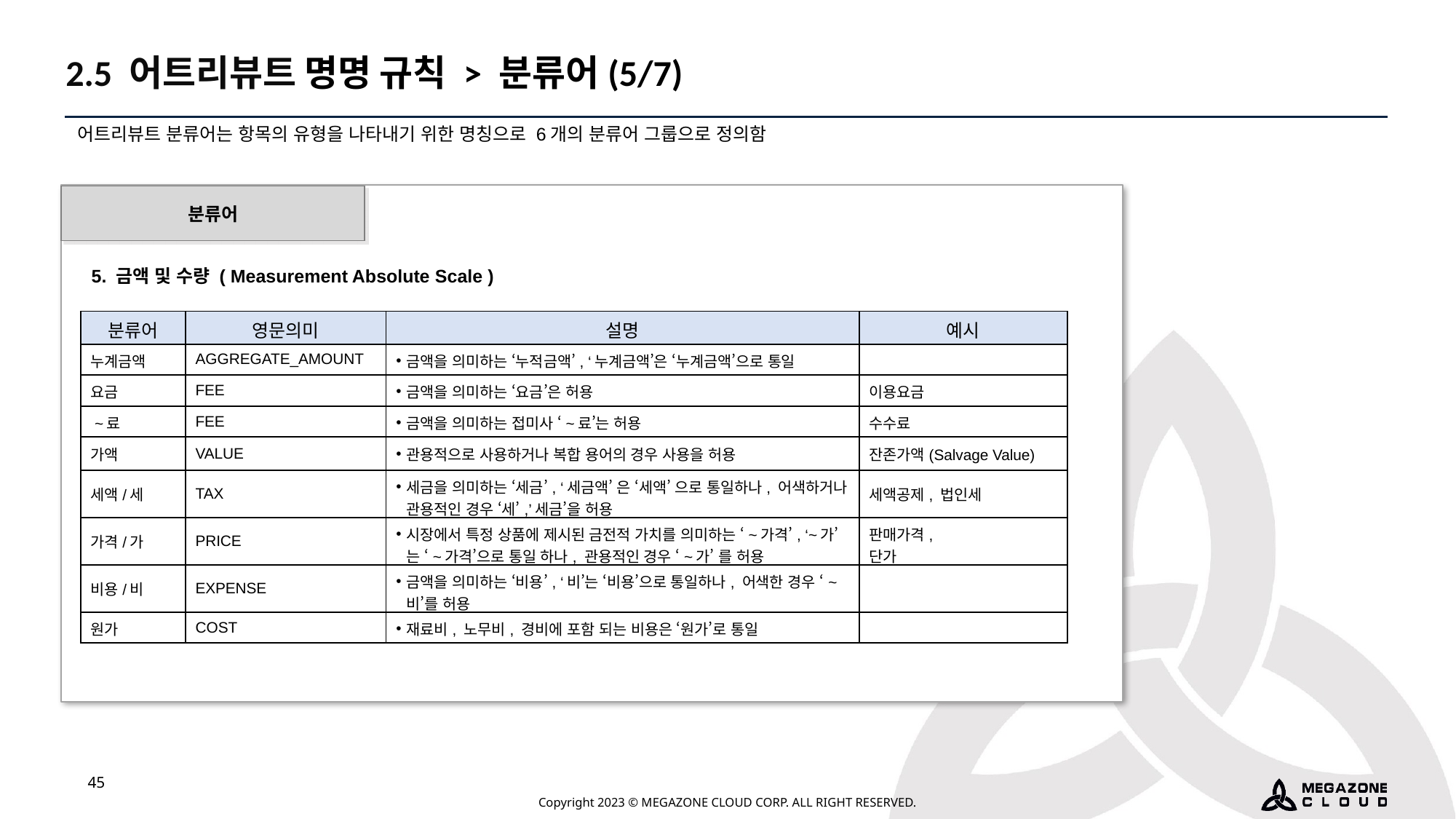

2.5 어트리뷰트 명명 규칙 > 분류어(5/7)
어트리뷰트 분류어는 항목의 유형을 나타내기 위한 명칭으로 6개의 분류어 그룹으로 정의함

분류어
5. 금액 및 수량 ( Measurement Absolute Scale )
| 분류어 | 영문의미 | 설명 | 예시 |
| --- | --- | --- | --- |
| 누계금액 | AGGREGATE\_AMOUNT | 금액을 의미하는 ‘누적금액’, ‘누계금액’은 ‘누계금액’으로 통일 |  |
| 요금 | FEE | 금액을 의미하는 ‘요금’은 허용 | 이용요금 |
| ~료 | FEE | 금액을 의미하는 접미사 ‘~료’는 허용 | 수수료 |
| 가액 | VALUE | 관용적으로 사용하거나 복합 용어의 경우 사용을 허용 | 잔존가액(Salvage Value) |
| 세액/세 | TAX | 세금을 의미하는 ‘세금’, ‘세금액’ 은 ‘세액’ 으로 통일하나, 어색하거나 관용적인 경우 ‘세’,’세금’을 허용 | 세액공제, 법인세 |
| 가격/가 | PRICE | 시장에서 특정 상품에 제시된 금전적 가치를 의미하는 ‘~가격’, ‘~가’는 ‘~가격’으로 통일 하나, 관용적인 경우 ‘~가’ 를 허용 | 판매가격, 단가 |
| 비용/비 | EXPENSE | 금액을 의미하는 ‘비용’, ‘비’는 ‘비용’으로 통일하나, 어색한 경우 ‘~비’를 허용 |  |
| 원가 | COST | 재료비, 노무비, 경비에 포함 되는 비용은 ‘원가’로 통일 |  |